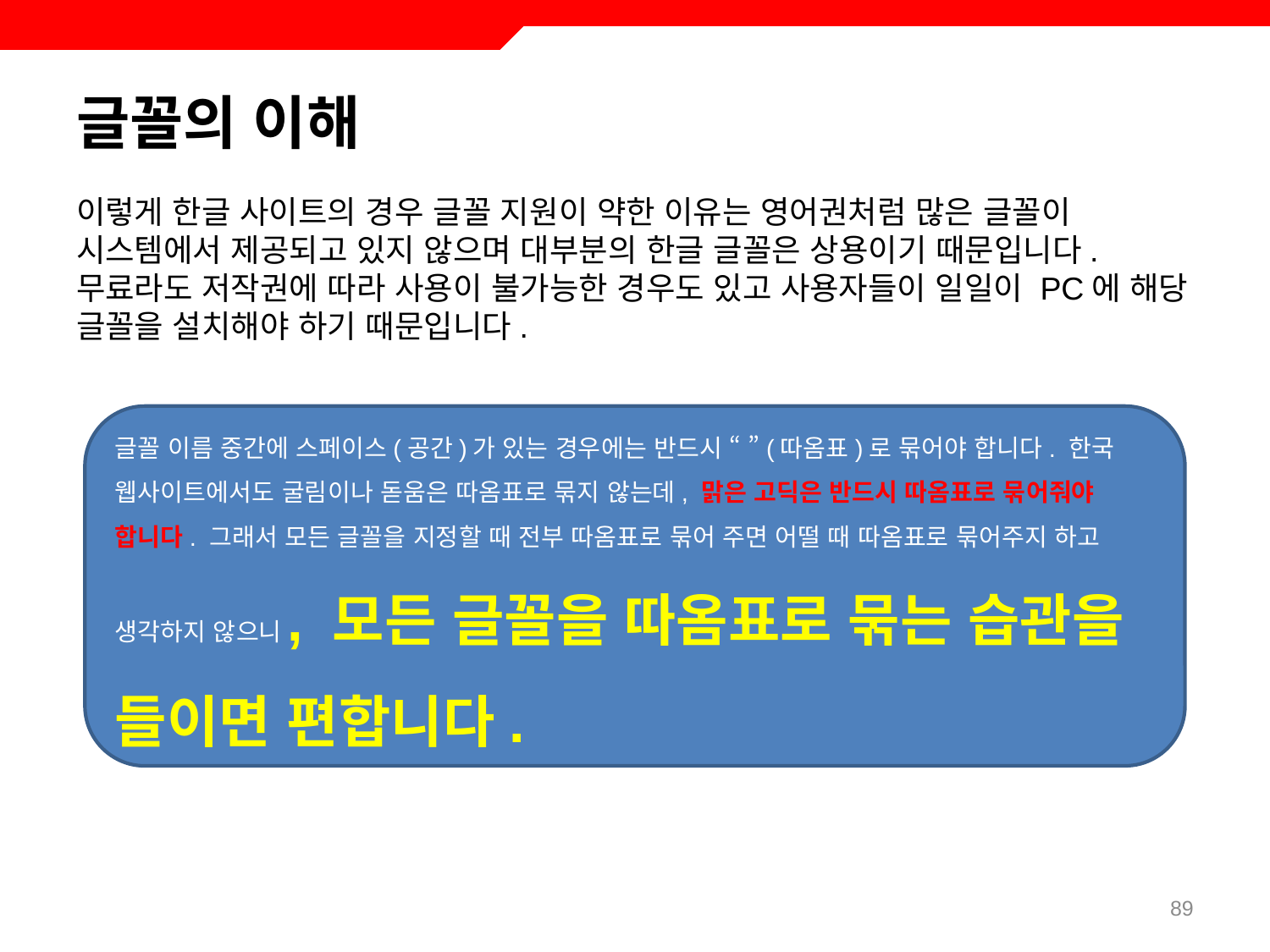

# 글꼴의 이해
이렇게 한글 사이트의 경우 글꼴 지원이 약한 이유는 영어권처럼 많은 글꼴이 시스템에서 제공되고 있지 않으며 대부분의 한글 글꼴은 상용이기 때문입니다. 무료라도 저작권에 따라 사용이 불가능한 경우도 있고 사용자들이 일일이 PC에 해당 글꼴을 설치해야 하기 때문입니다.

글꼴 이름 중간에 스페이스(공간)가 있는 경우에는 반드시 “ ”(따옴표)로 묶어야 합니다. 한국 웹사이트에서도 굴림이나 돋움은 따옴표로 묶지 않는데, 맑은 고딕은 반드시 따옴표로 묶어줘야 합니다. 그래서 모든 글꼴을 지정할 때 전부 따옴표로 묶어 주면 어떨 때 따옴표로 묶어주지 하고 생각하지 않으니, 모든 글꼴을 따옴표로 묶는 습관을 들이면 편합니다.
89